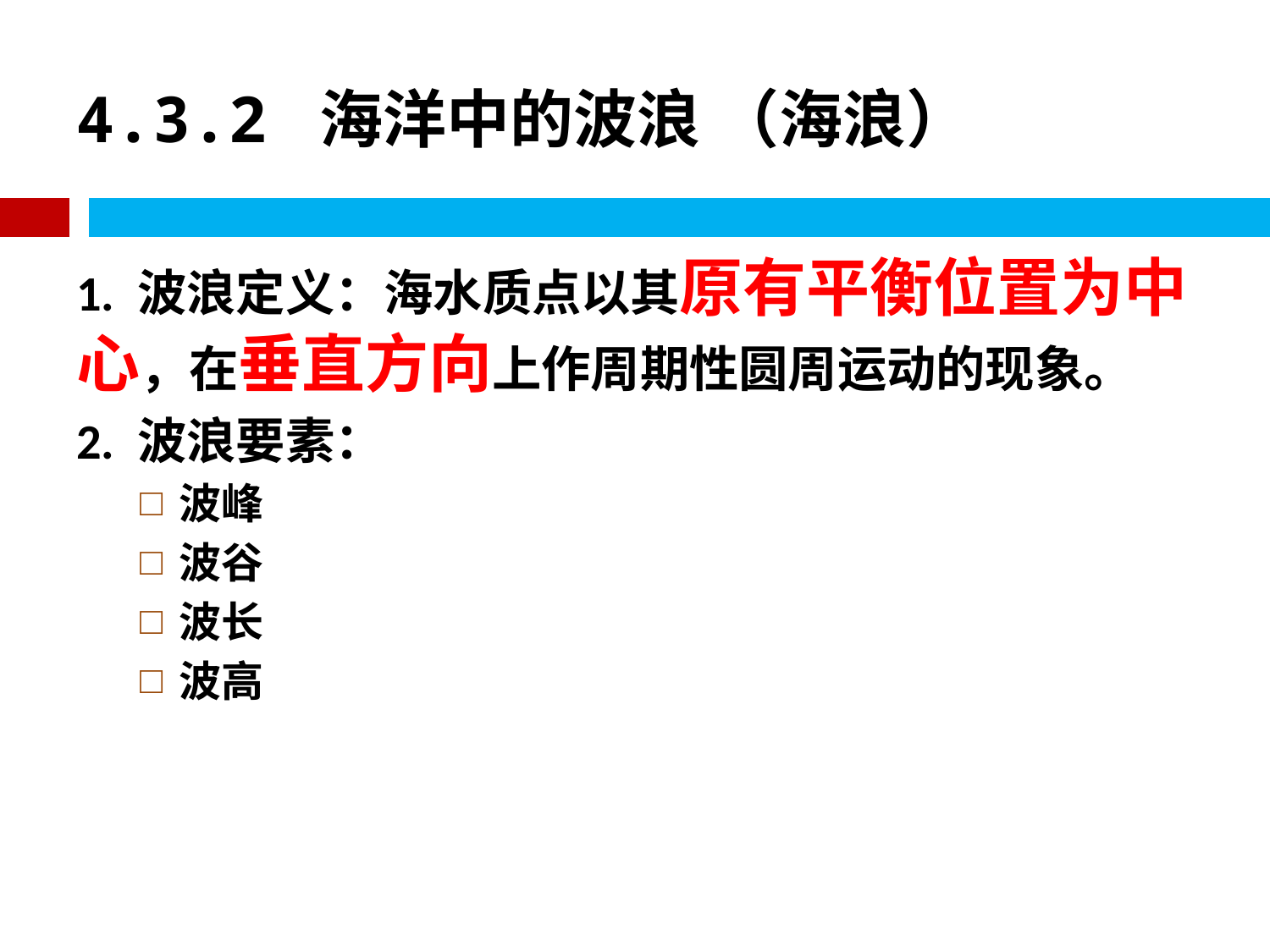

# 4.3.2 海洋中的波浪 （海浪）
1. 波浪定义：海水质点以其原有平衡位置为中心，在垂直方向上作周期性圆周运动的现象。
2. 波浪要素：
波峰
波谷
波长
波高